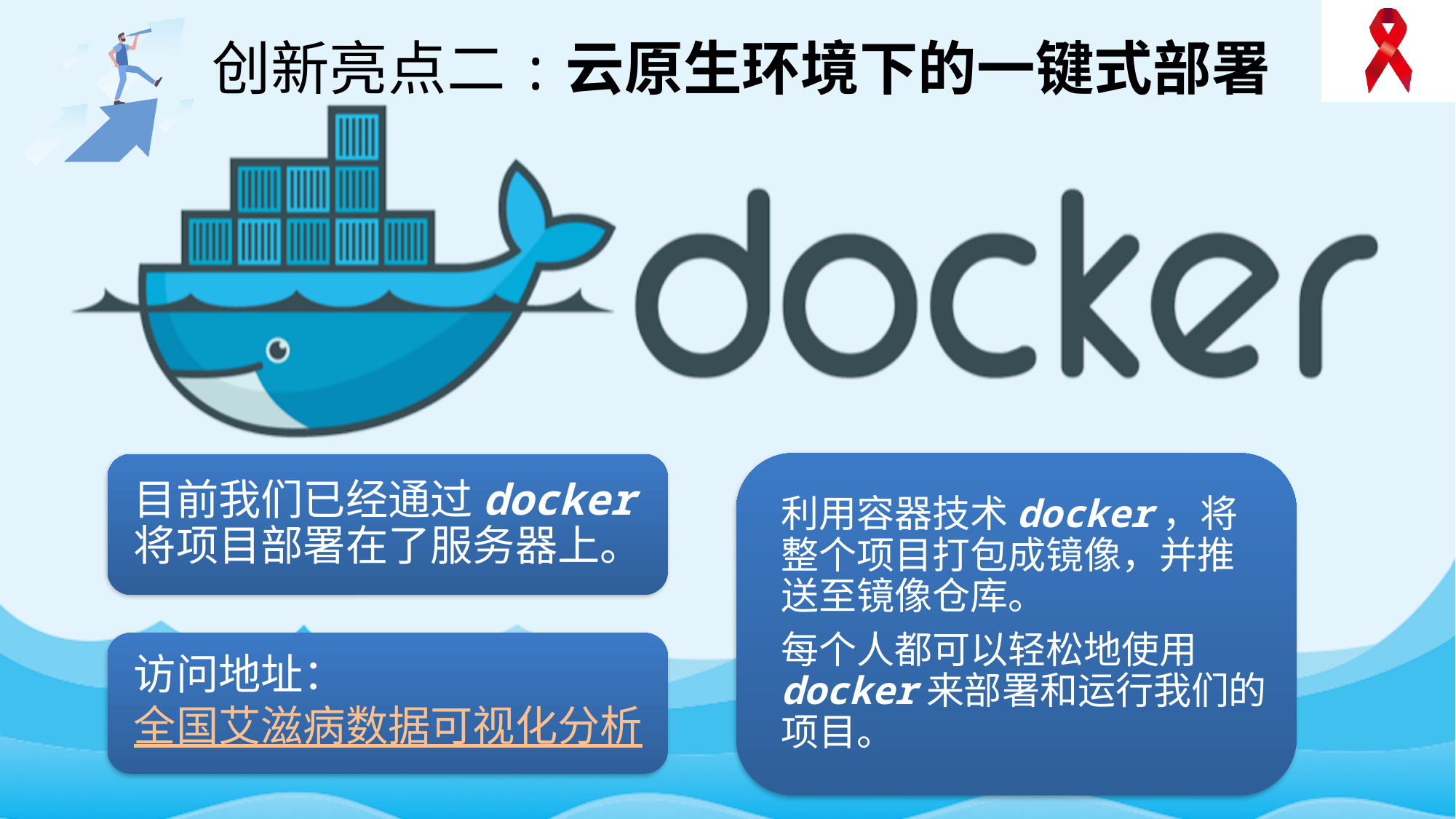

# 创新亮点二:云原生环境下的一键式部署

利用容器技术docker，将整个项目打包成镜像，并推送至镜像仓库。
每个人都可以轻松地使用docker来部署和运行我们的项目。
目前我们已经通过docker将项目部署在了服务器上。
访问地址：
全国艾滋病数据可视化分析